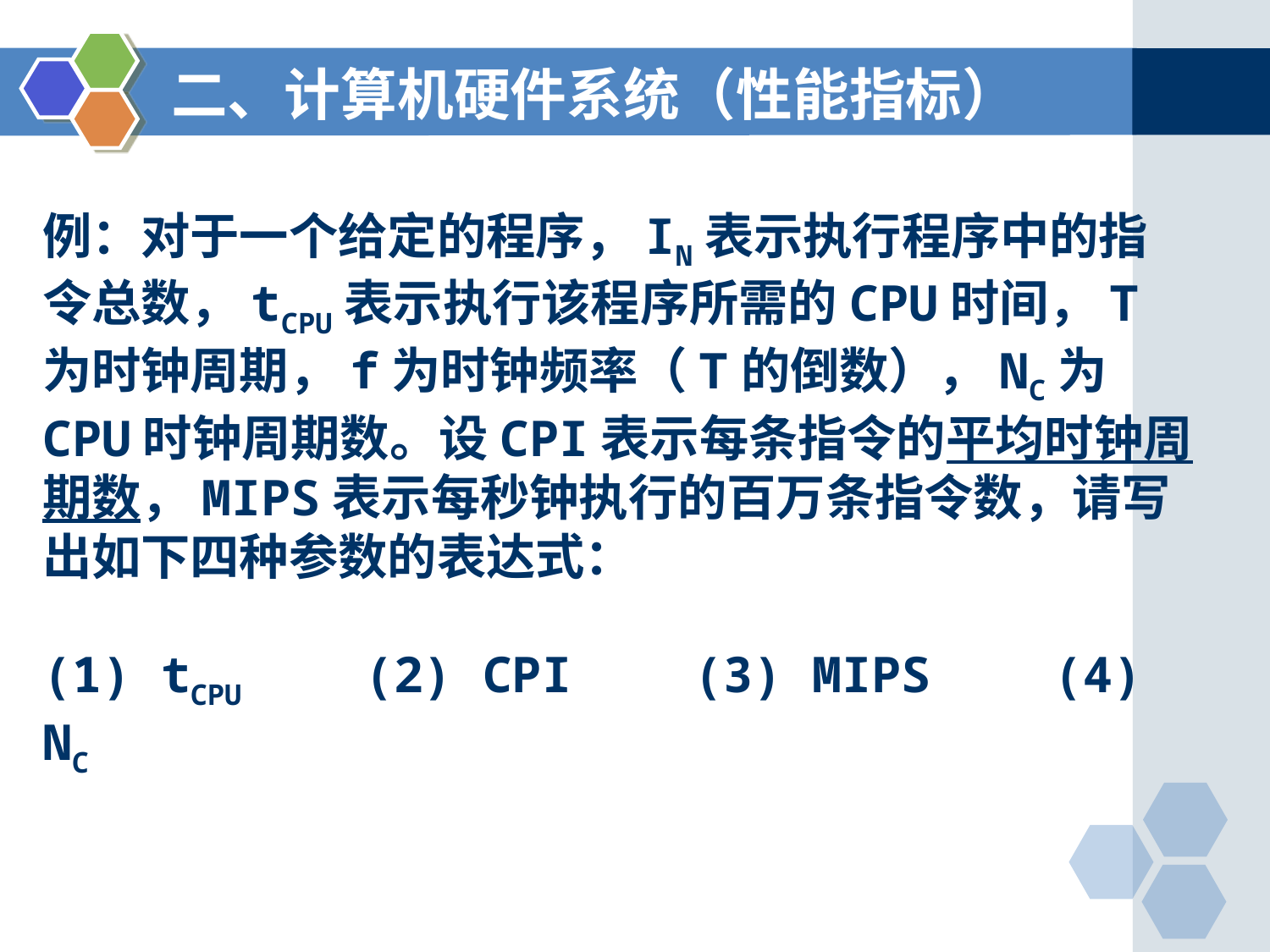

二、计算机硬件系统（性能指标）
例：对于一个给定的程序，IN表示执行程序中的指令总数，tCPU表示执行该程序所需的CPU时间，T为时钟周期，f为时钟频率（T的倒数），NC为CPU时钟周期数。设CPI表示每条指令的平均时钟周期数，MIPS表示每秒钟执行的百万条指令数，请写出如下四种参数的表达式：
(1) tCPU　　(2) CPI　　(3) MIPS　　(4) NC
••• 73